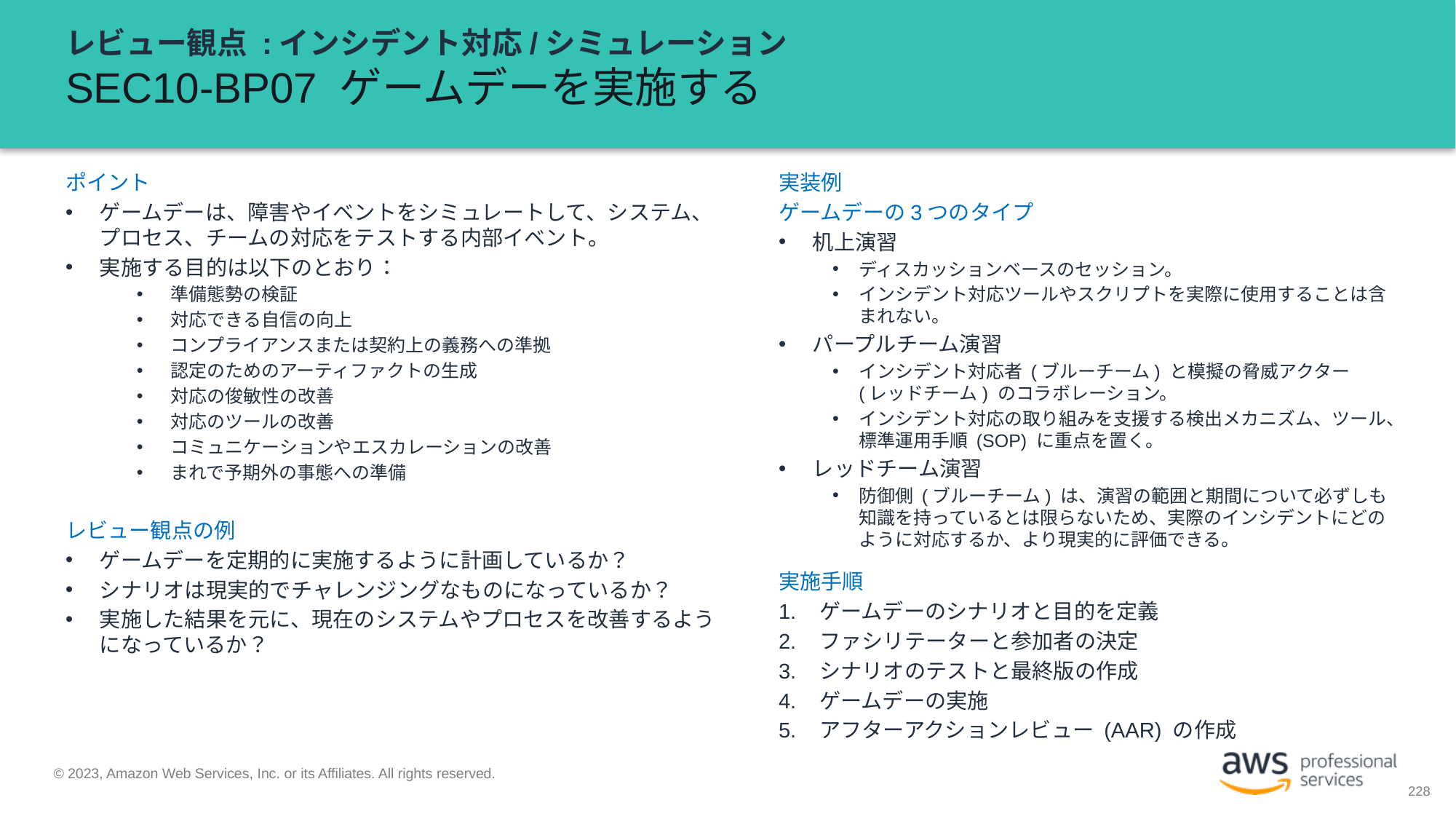

# レビュー観点 :インシデント対応/シミュレーション SEC10-BP07 ゲームデーを実施する
ポイント
ゲームデーは、障害やイベントをシミュレートして、システム、プロセス、チームの対応をテストする内部イベント。
実施する目的は以下のとおり：
準備態勢の検証
対応できる自信の向上
コンプライアンスまたは契約上の義務への準拠
認定のためのアーティファクトの生成
対応の俊敏性の改善
対応のツールの改善
コミュニケーションやエスカレーションの改善
まれで予期外の事態への準備

レビュー観点の例
ゲームデーを定期的に実施するように計画しているか？
シナリオは現実的でチャレンジングなものになっているか？
実施した結果を元に、現在のシステムやプロセスを改善するようになっているか？
実装例
ゲームデーの3つのタイプ
机上演習
ディスカッションベースのセッション。
インシデント対応ツールやスクリプトを実際に使用することは含まれない。
パープルチーム演習
インシデント対応者 (ブルーチーム) と模擬の脅威アクター (レッドチーム) のコラボレーション。
インシデント対応の取り組みを支援する検出メカニズム、ツール、標準運用手順 (SOP) に重点を置く。
レッドチーム演習
防御側 (ブルーチーム) は、演習の範囲と期間について必ずしも知識を持っているとは限らないため、実際のインシデントにどのように対応するか、より現実的に評価できる。
実施手順
ゲームデーのシナリオと目的を定義
ファシリテーターと参加者の決定
シナリオのテストと最終版の作成
ゲームデーの実施
アフターアクションレビュー (AAR) の作成